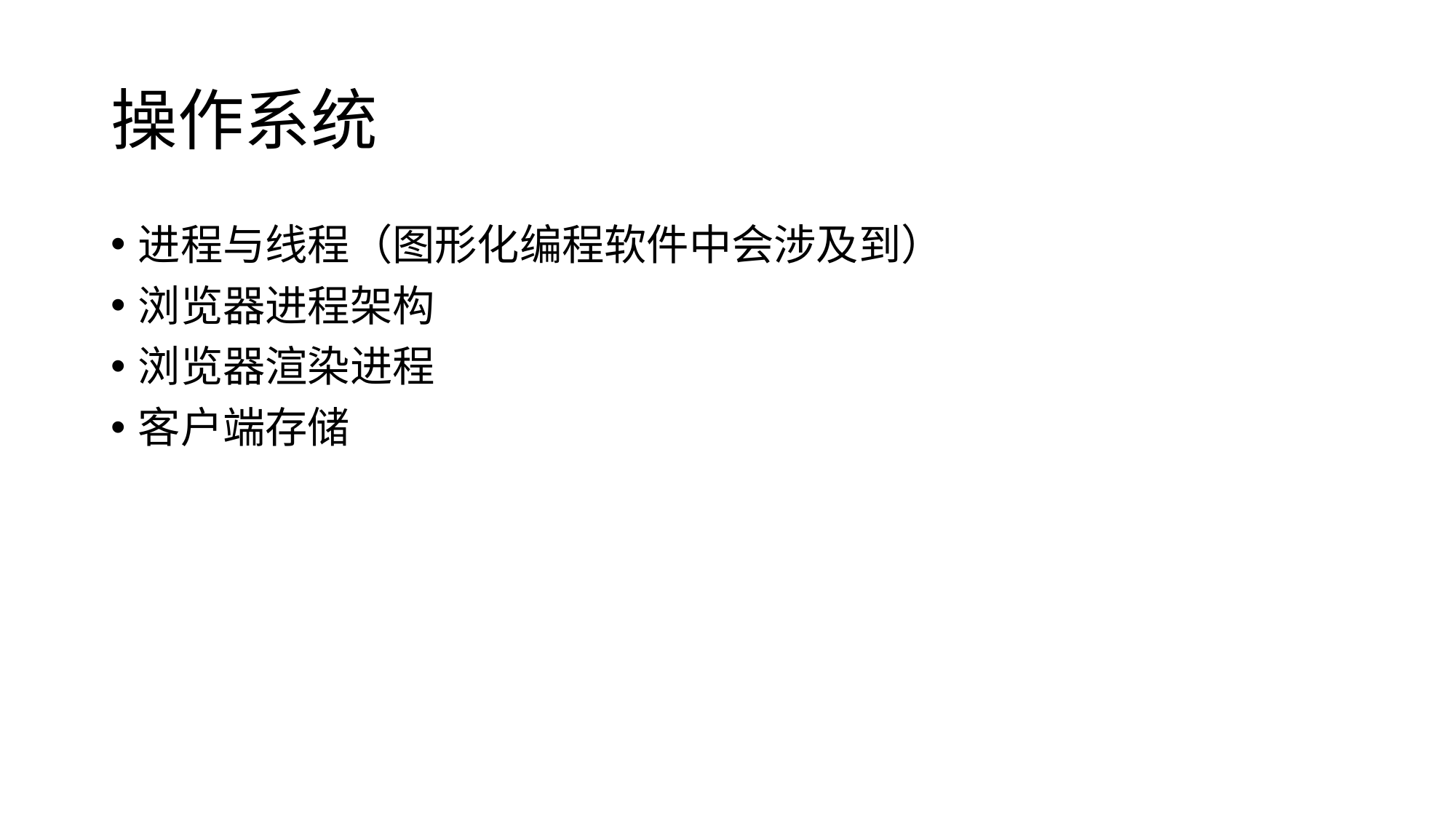

# 操作系统
进程与线程（图形化编程软件中会涉及到）
浏览器进程架构
浏览器渲染进程
客户端存储